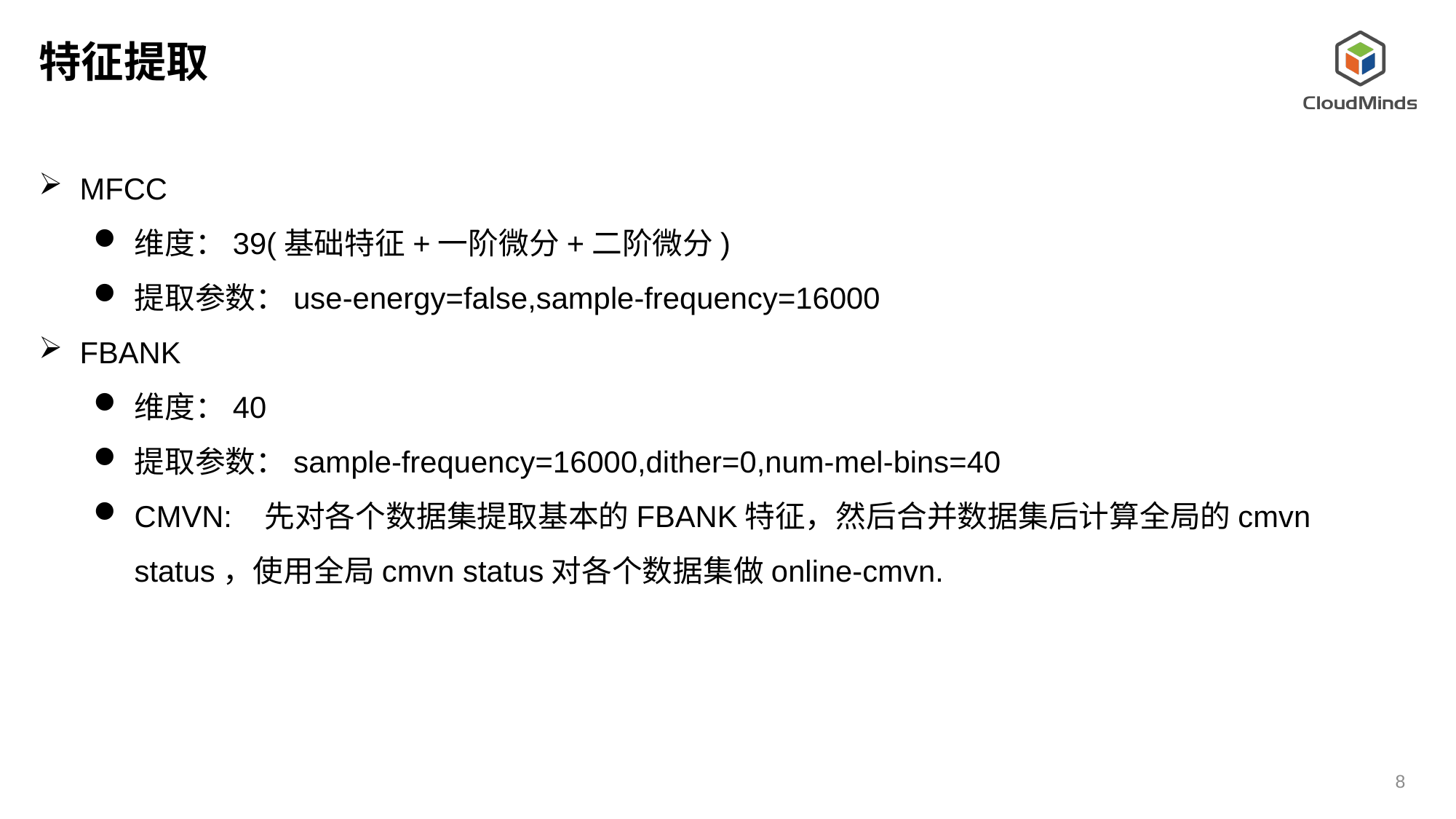

特征提取
MFCC
维度：39(基础特征+一阶微分+二阶微分)
提取参数：use-energy=false,sample-frequency=16000
FBANK
维度：40
提取参数：sample-frequency=16000,dither=0,num-mel-bins=40
CMVN:   先对各个数据集提取基本的FBANK特征，然后合并数据集后计算全局的cmvn status，使用全局cmvn status对各个数据集做online-cmvn.

8